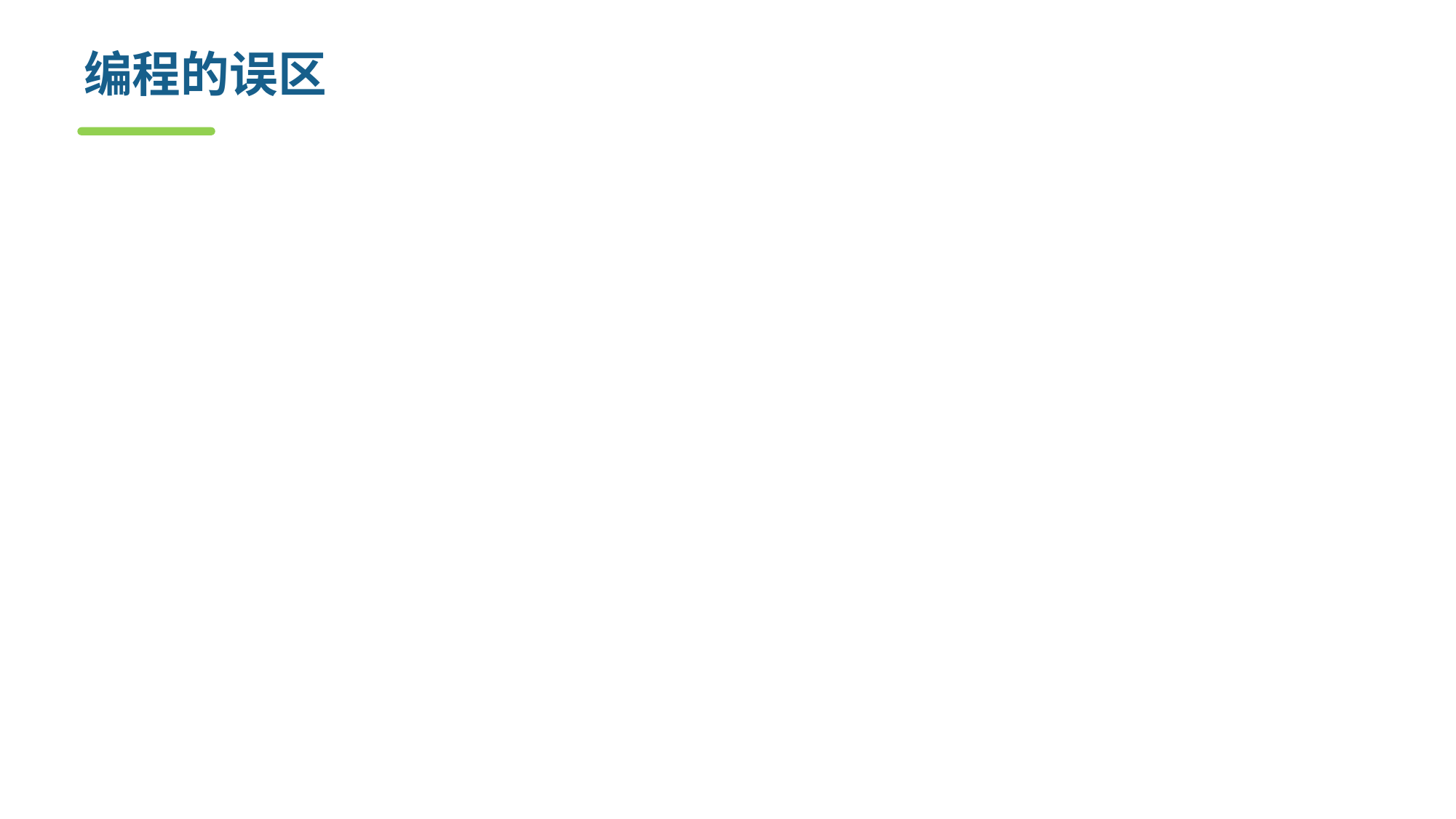

# 编程的误区
软件人员应该克制急于去编程的欲望
先经过分析阶段确定用户要求，
再经过设计阶段为编程制订蓝图，
至此编程的条件才具备，可进入编程阶段
不要让compiler代你找代码的错误
那样会让语义bug隐藏得更深
先要自查代码的错误，再编译

38